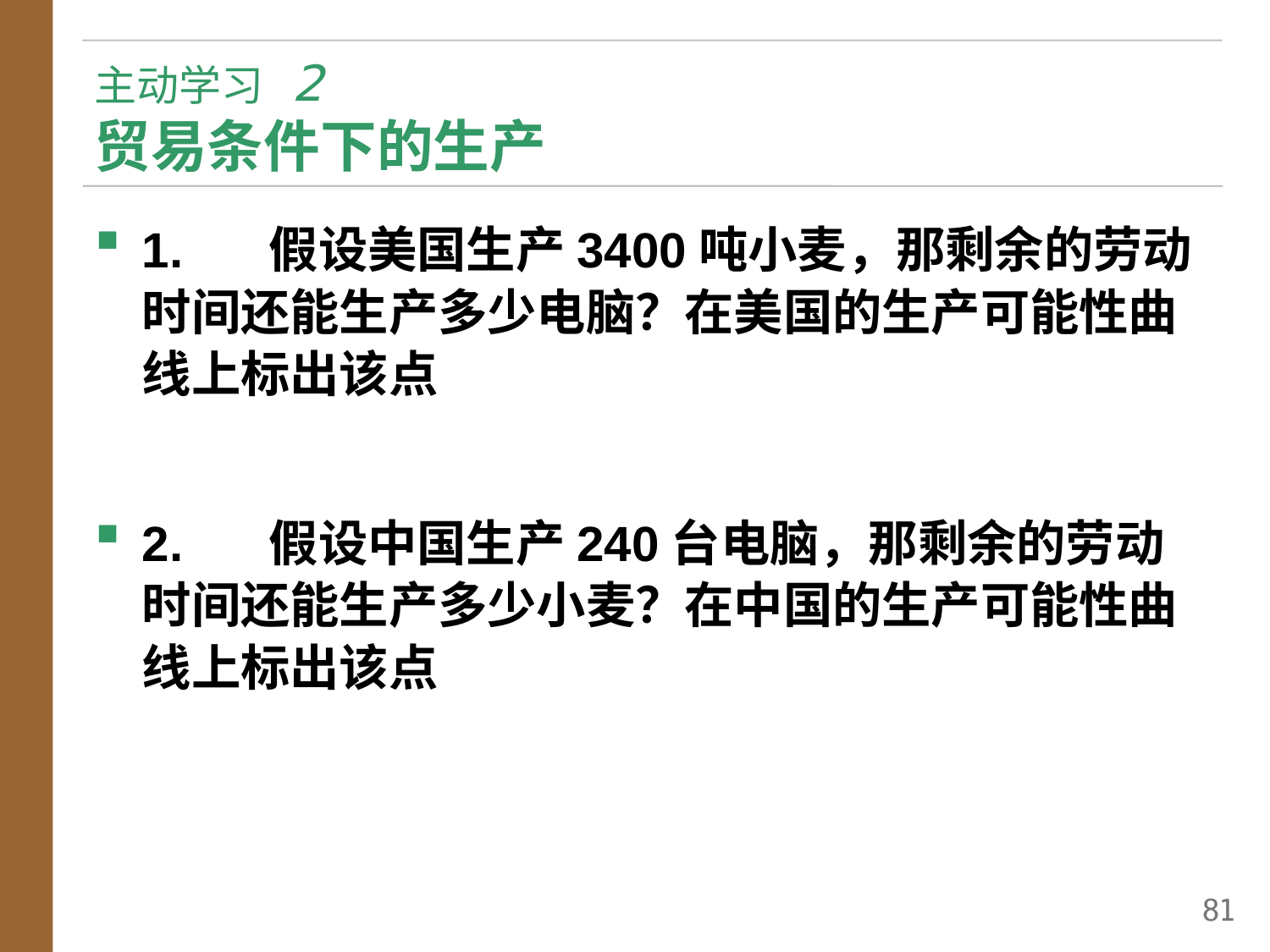

# 主动学习  2 贸易条件下的生产
1.	假设美国生产3400吨小麦，那剩余的劳动时间还能生产多少电脑？在美国的生产可能性曲线上标出该点

2.	假设中国生产240台电脑，那剩余的劳动时间还能生产多少小麦？在中国的生产可能性曲线上标出该点
81